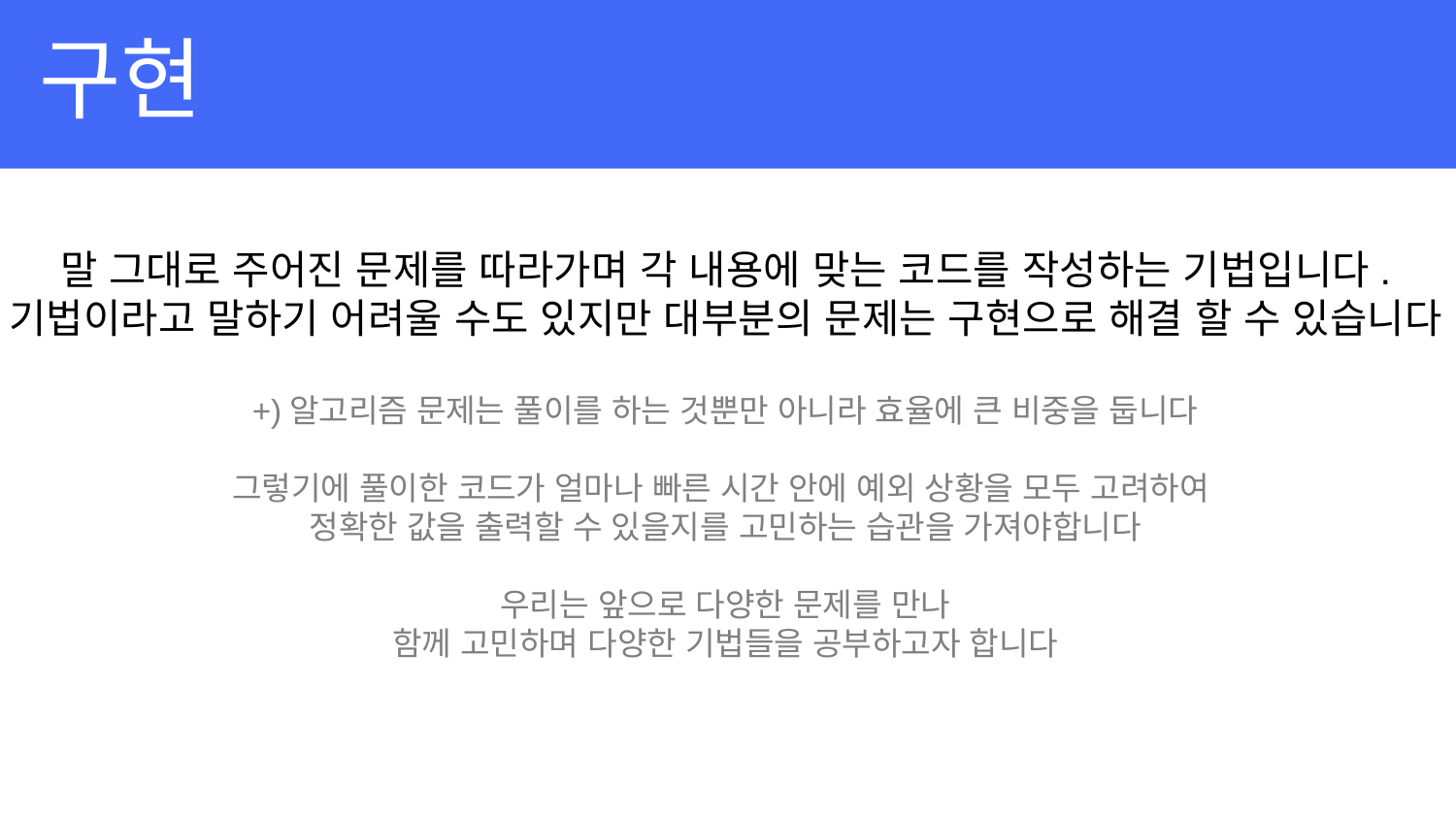

구현
말 그대로 주어진 문제를 따라가며 각 내용에 맞는 코드를 작성하는 기법입니다.
기법이라고 말하기 어려울 수도 있지만 대부분의 문제는 구현으로 해결 할 수 있습니다

+)알고리즘 문제는 풀이를 하는 것뿐만 아니라 효율에 큰 비중을 둡니다

그렇기에 풀이한 코드가 얼마나 빠른 시간 안에 예외 상황을 모두 고려하여
정확한 값을 출력할 수 있을지를 고민하는 습관을 가져야합니다

우리는 앞으로 다양한 문제를 만나
함께 고민하며 다양한 기법들을 공부하고자 합니다